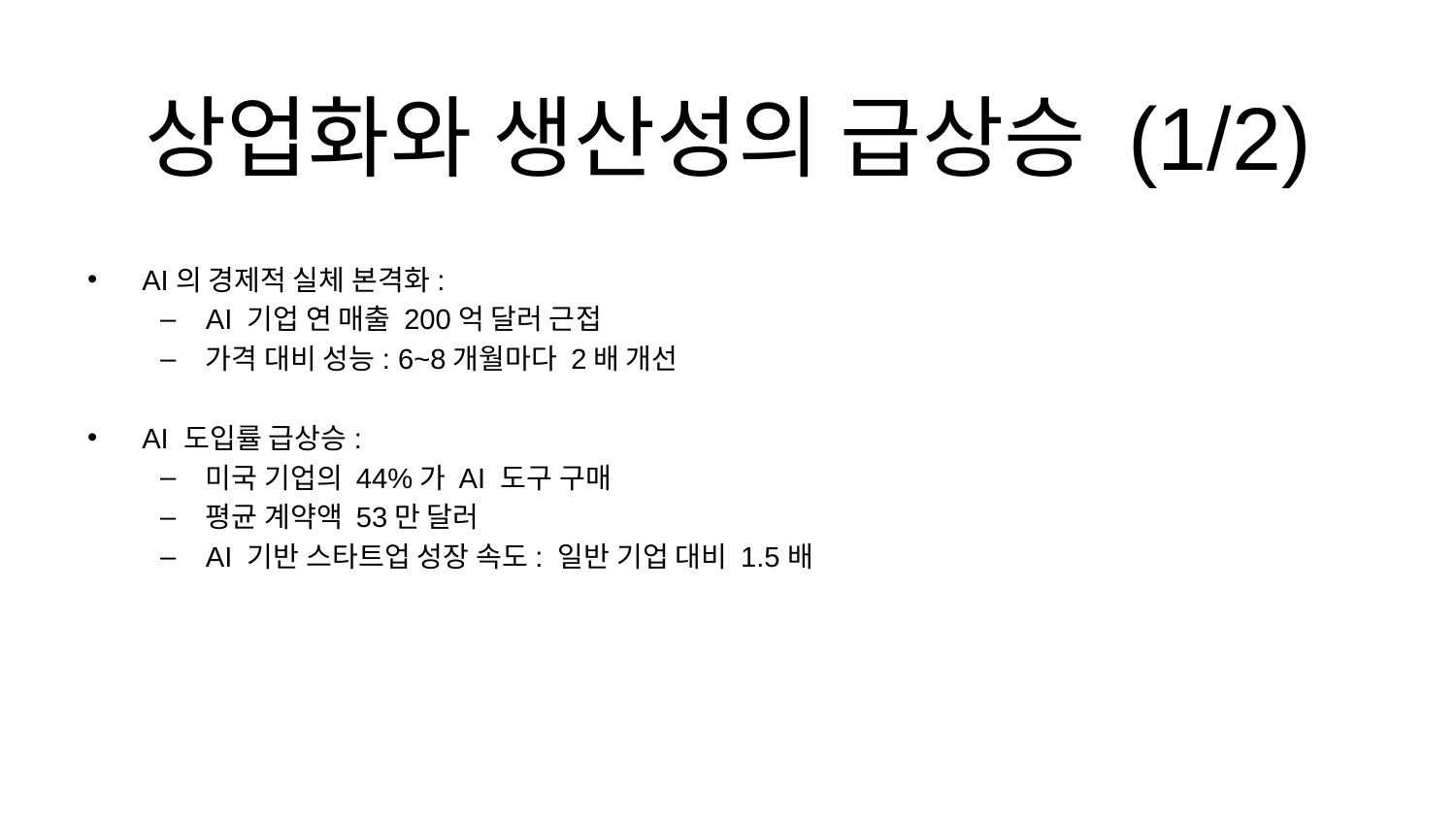

# 상업화와 생산성의 급상승 (1/2)
AI의 경제적 실체 본격화:
AI 기업 연 매출 200억 달러 근접
가격 대비 성능: 6~8개월마다 2배 개선

AI 도입률 급상승:
미국 기업의 44%가 AI 도구 구매
평균 계약액 53만 달러
AI 기반 스타트업 성장 속도: 일반 기업 대비 1.5배